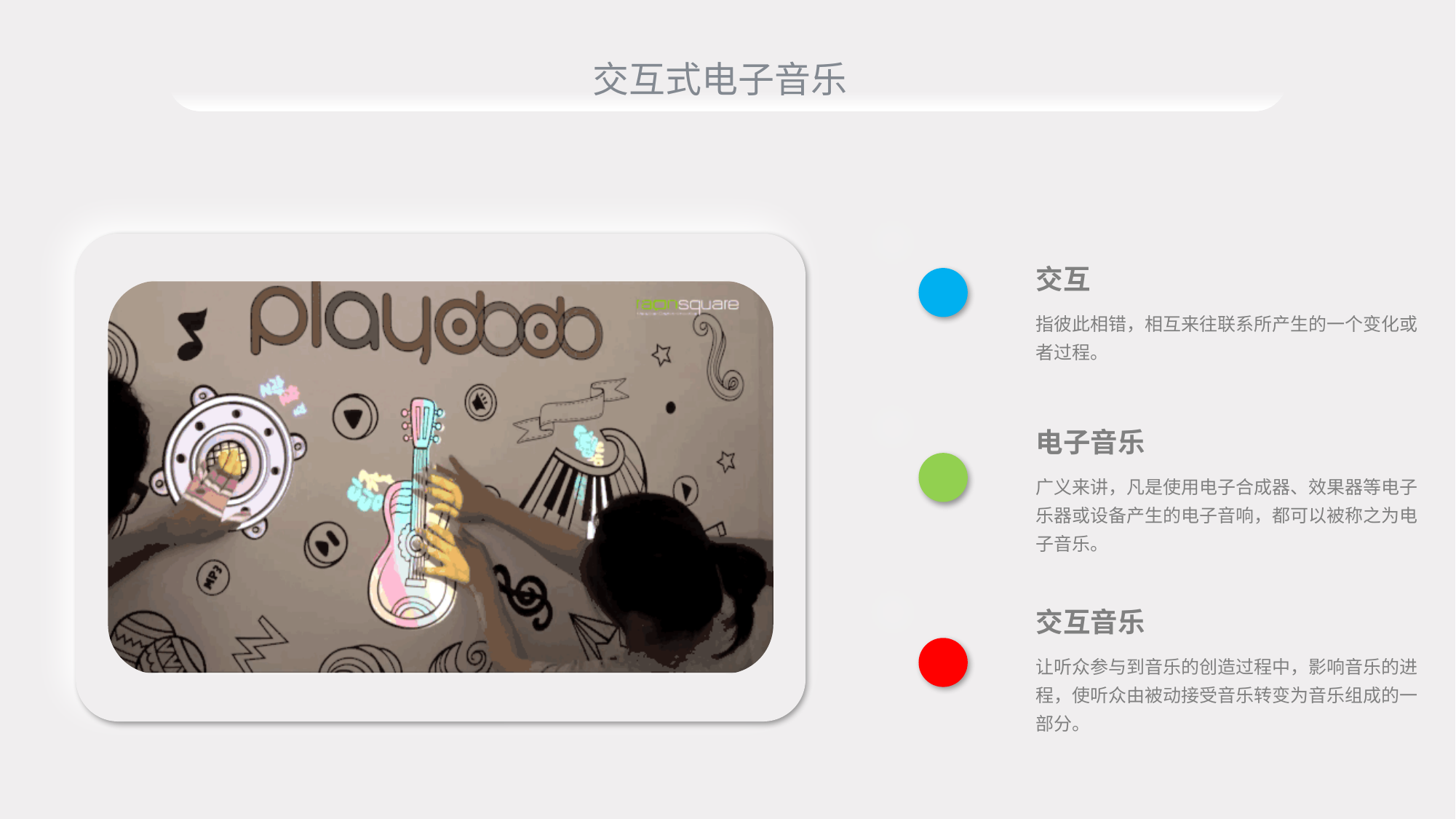

交互式电子音乐

交互

指彼此相错，相互来往联系所产生的一个变化或者过程。
电子音乐

广义来讲，凡是使用电子合成器、效果器等电子乐器或设备产生的电子音响，都可以被称之为电子音乐。
交互音乐

让听众参与到音乐的创造过程中，影响音乐的进程，使听众由被动接受音乐转变为音乐组成的一部分。